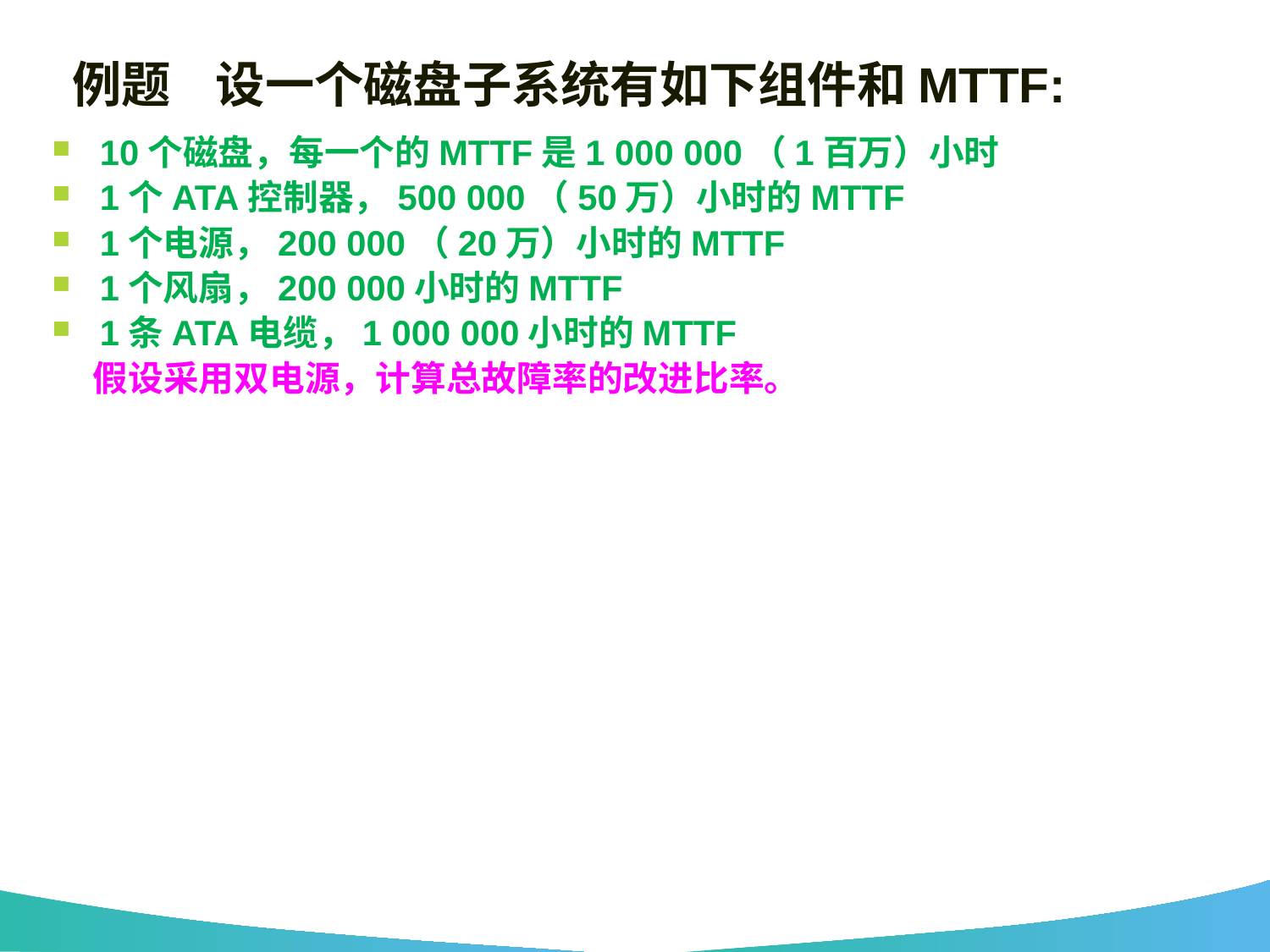

# 例题    设一个磁盘子系统有如下组件和MTTF:
10个磁盘，每一个的MTTF是1 000 000（1百万）小时
1个ATA控制器，500 000（50万）小时的MTTF
1个电源，200 000（20万）小时的MTTF
1个风扇，200 000小时的MTTF
1条ATA电缆，1 000 000小时的MTTF
    假设采用双电源，计算总故障率的改进比率。